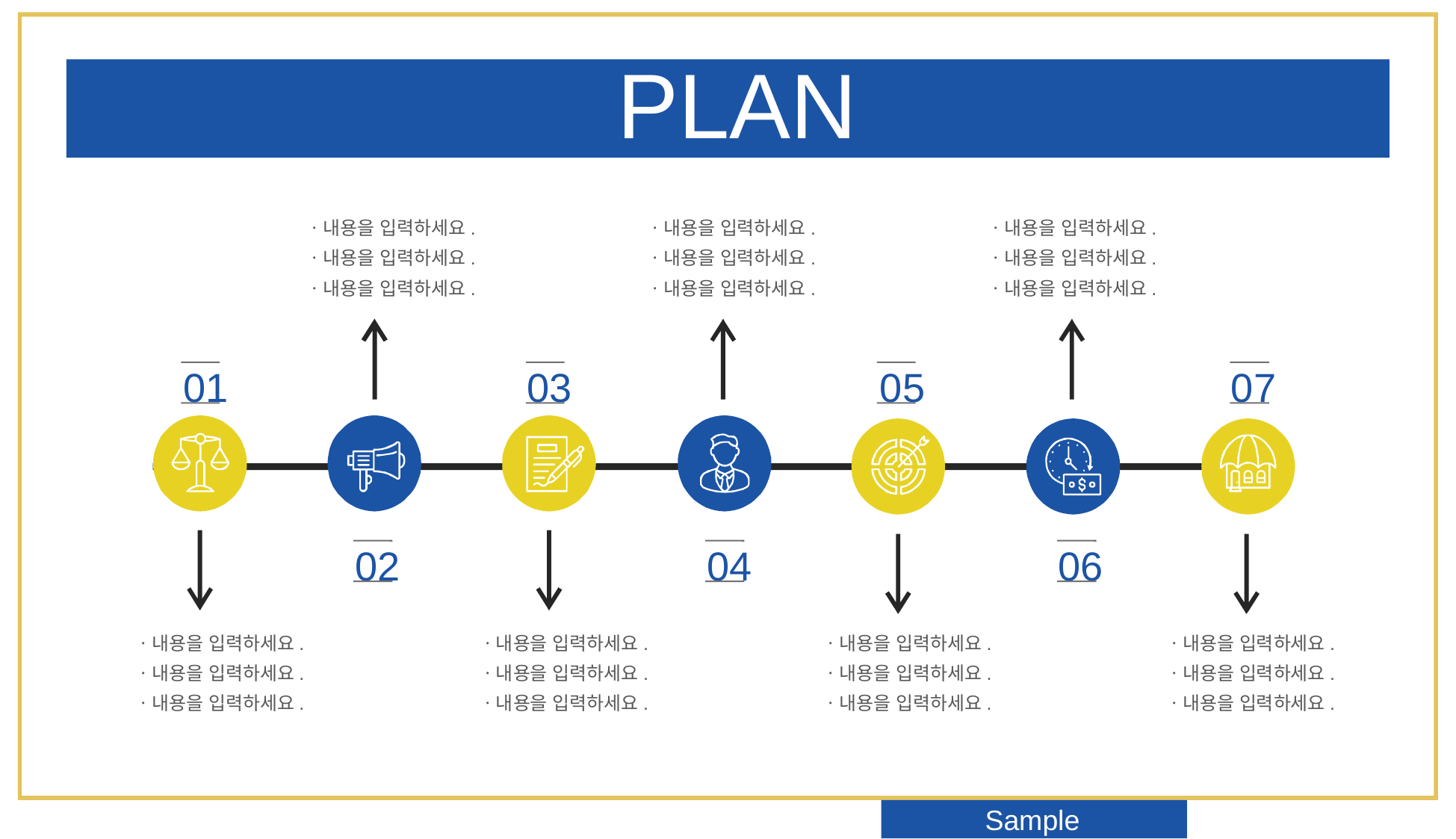

PLAN

ㆍ내용을 입력하세요.
ㆍ내용을 입력하세요.
ㆍ내용을 입력하세요.
ㆍ내용을 입력하세요.
ㆍ내용을 입력하세요.
ㆍ내용을 입력하세요.
ㆍ내용을 입력하세요.
ㆍ내용을 입력하세요.
ㆍ내용을 입력하세요.

01
03
05
07

02
04
06

ㆍ내용을 입력하세요.
ㆍ내용을 입력하세요.
ㆍ내용을 입력하세요.
ㆍ내용을 입력하세요.
ㆍ내용을 입력하세요.
ㆍ내용을 입력하세요.
ㆍ내용을 입력하세요.
ㆍ내용을 입력하세요.
ㆍ내용을 입력하세요.
ㆍ내용을 입력하세요.
ㆍ내용을 입력하세요.
ㆍ내용을 입력하세요.

Sample